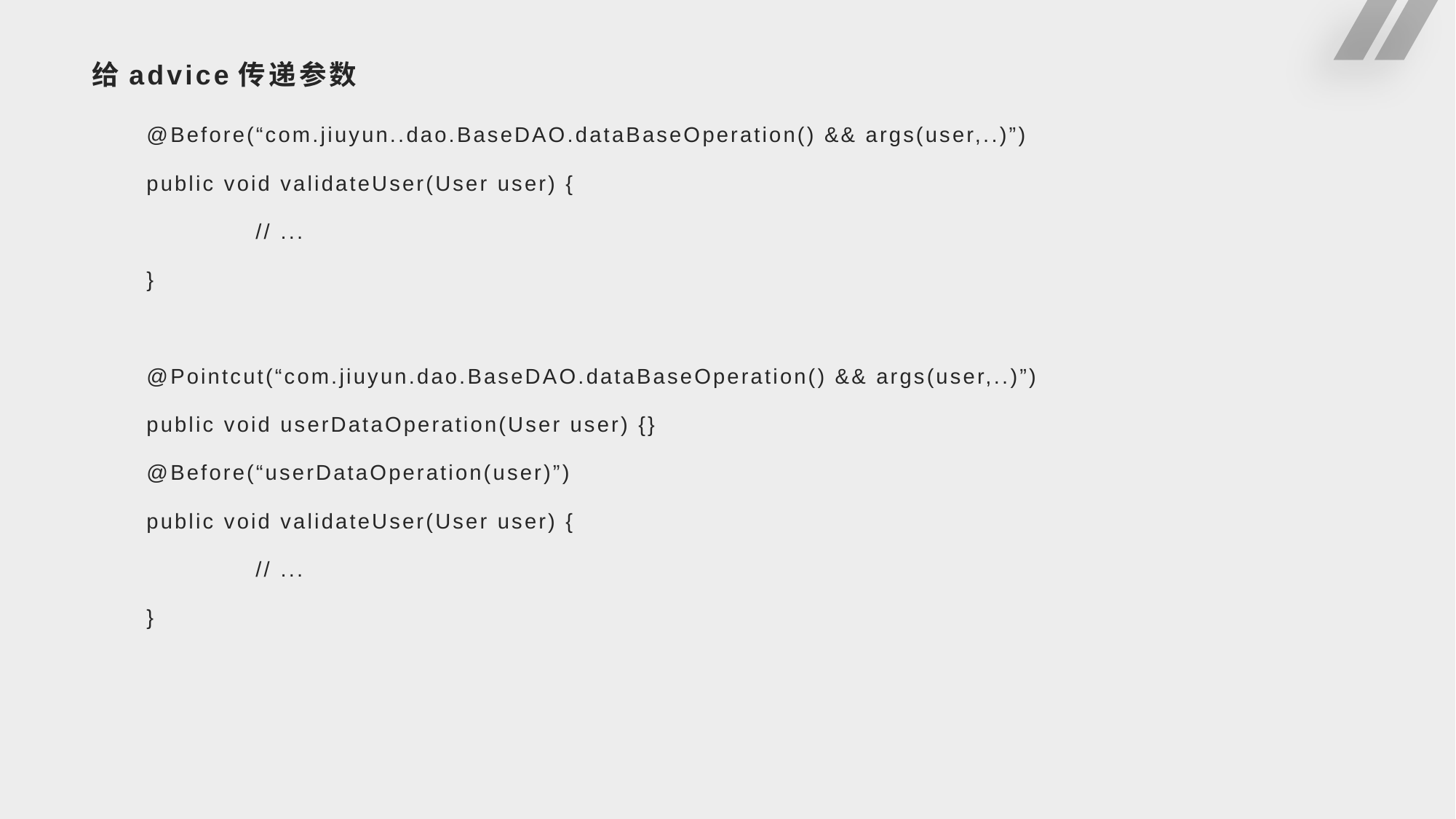

# 给advice传递参数
@Before(“com.jiuyun..dao.BaseDAO.dataBaseOperation() && args(user,..)”)
public void validateUser(User user) {
	// ...
}

@Pointcut(“com.jiuyun.dao.BaseDAO.dataBaseOperation() && args(user,..)”)
public void userDataOperation(User user) {}
@Before(“userDataOperation(user)”)
public void validateUser(User user) {
	// ...
}